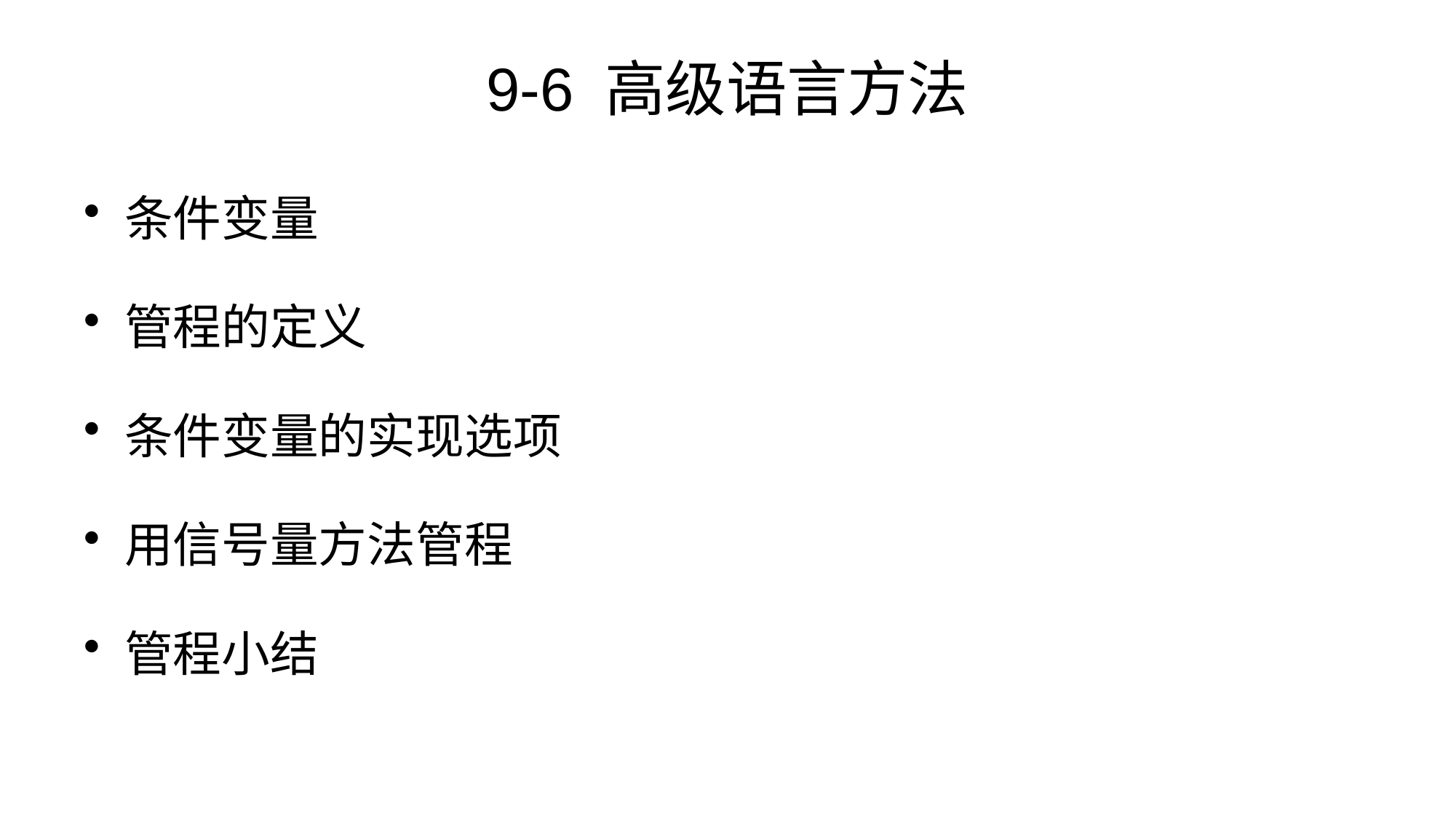

# 9-6 高级语言方法
条件变量
管程的定义
条件变量的实现选项
用信号量方法管程
管程小结